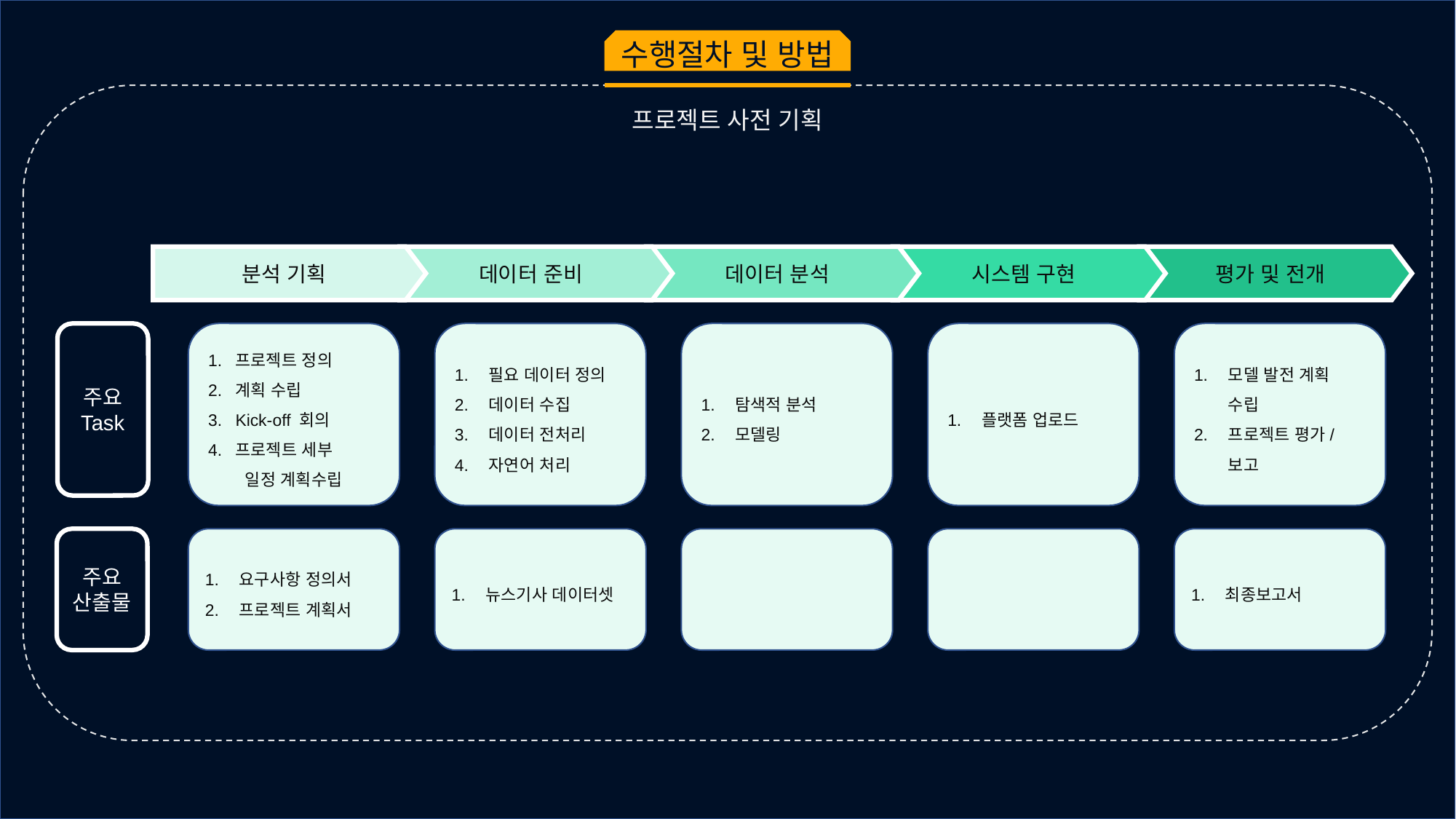

수행절차 및 방법

프로젝트 사전 기획
분석 기획
데이터 준비
데이터 분석
시스템 구현
평가 및 전개
주요
Task
프로젝트 정의
계획 수립
Kick-off 회의
프로젝트 세부
       일정 계획수립
필요 데이터 정의
데이터 수집
데이터 전처리
자연어 처리
탐색적 분석
모델링
플랫폼 업로드
모델 발전 계획 수립
프로젝트 평가/보고
주요
산출물
요구사항 정의서
프로젝트 계획서
뉴스기사 데이터셋

최종보고서